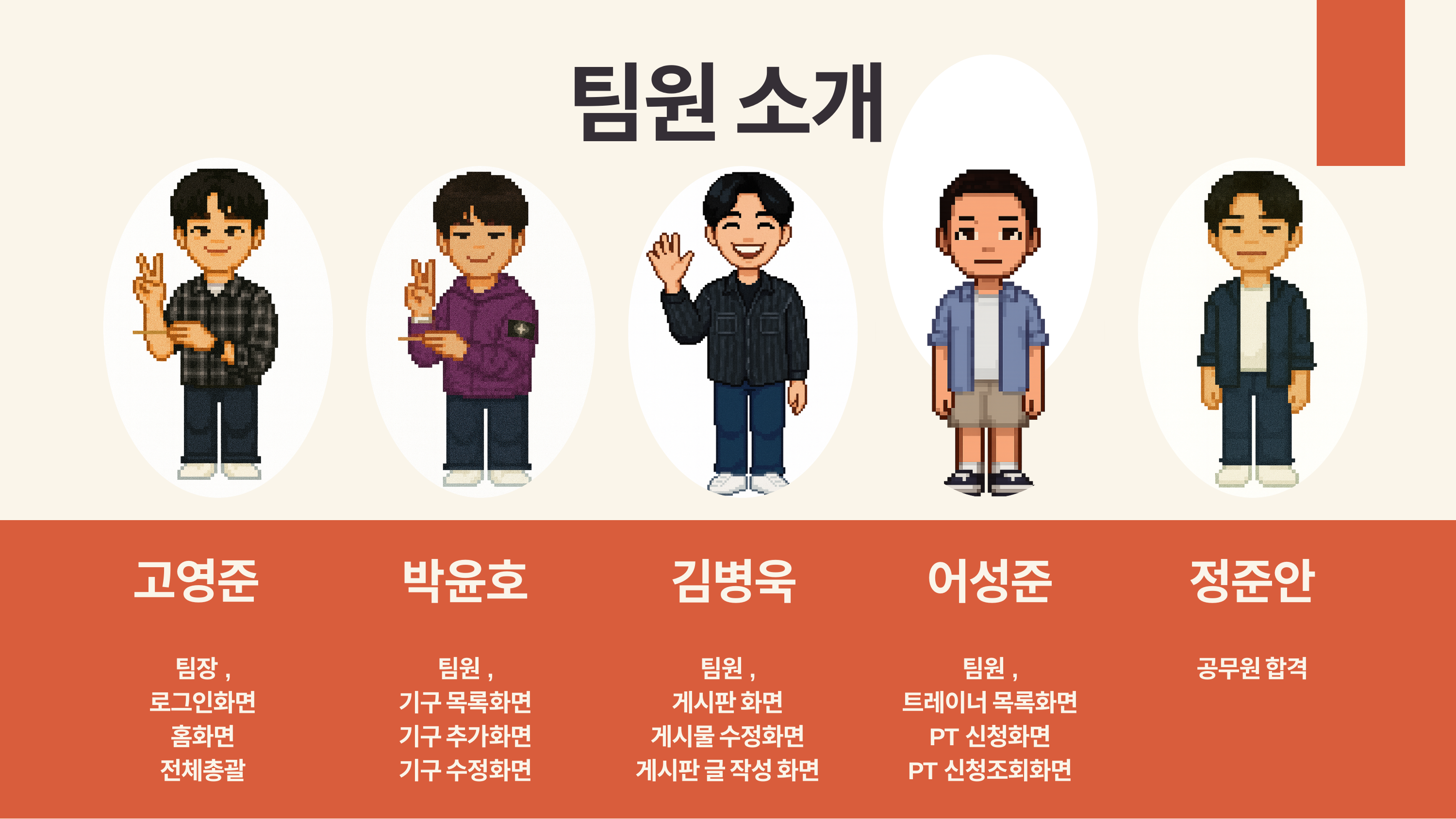

팀원 소개

고영준
박윤호
김병욱
어성준
정준안
팀장,
로그인화면
홈화면
전체총괄

팀원,
기구 목록화면
기구 추가화면
기구 수정화면
팀원,
게시판 화면
게시물 수정화면
게시판 글 작성 화면

팀원,
트레이너 목록화면
PT신청화면
PT신청조회화면
공무원 합격